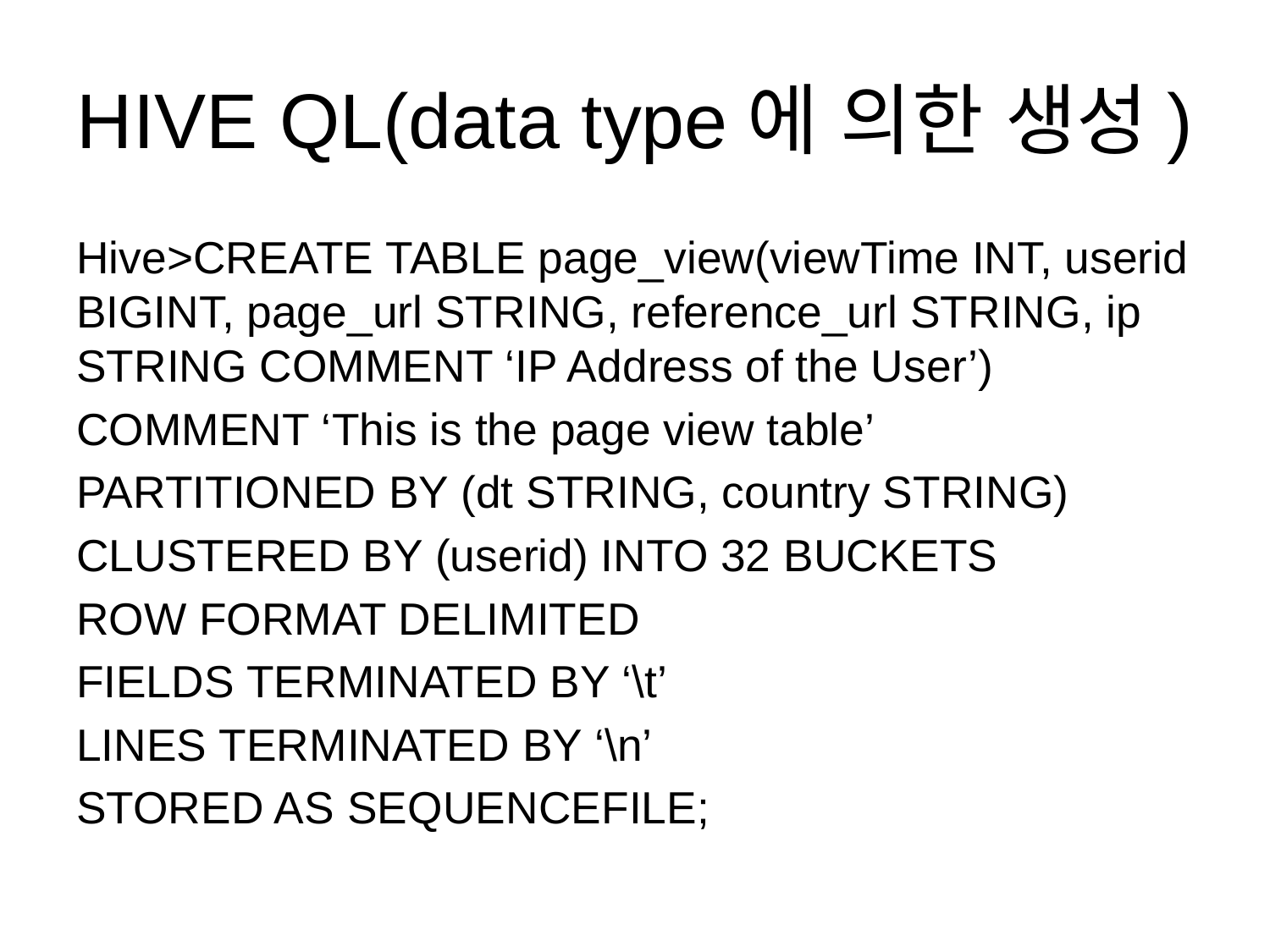

# HIVE QL(data type에 의한 생성)
Hive>CREATE TABLE page_view(viewTime INT, userid BIGINT, page_url STRING, reference_url STRING, ip STRING COMMENT ‘IP Address of the User’)
COMMENT ‘This is the page view table’
PARTITIONED BY (dt STRING, country STRING)
CLUSTERED BY (userid) INTO 32 BUCKETS
ROW FORMAT DELIMITED
FIELDS TERMINATED BY ‘\t’
LINES TERMINATED BY ‘\n’
STORED AS SEQUENCEFILE;